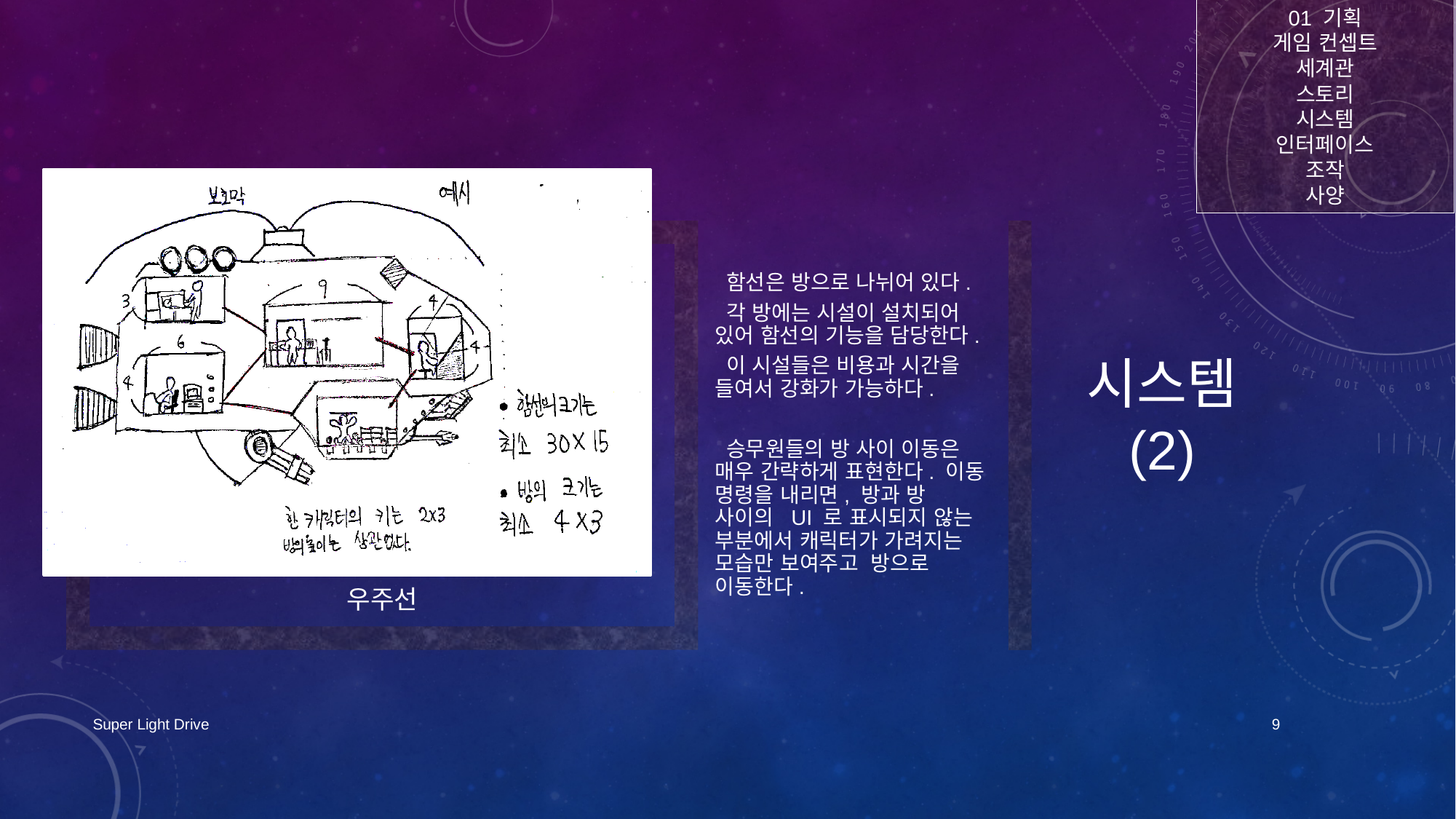

01 기획
게임 컨셉트
세계관
스토리
시스템
인터페이스
조작
사양
# 시스템 (2)

우주선
 함선은 방으로 나뉘어 있다.
 각 방에는 시설이 설치되어 있어 함선의 기능을 담당한다.
 이 시설들은 비용과 시간을 들여서 강화가 가능하다.

 승무원들의 방 사이 이동은 매우 간략하게 표현한다. 이동 명령을 내리면, 방과 방 사이의  UI 로 표시되지 않는 부분에서 캐릭터가 가려지는 모습만 보여주고  방으로  이동한다.
Super Light Drive
9